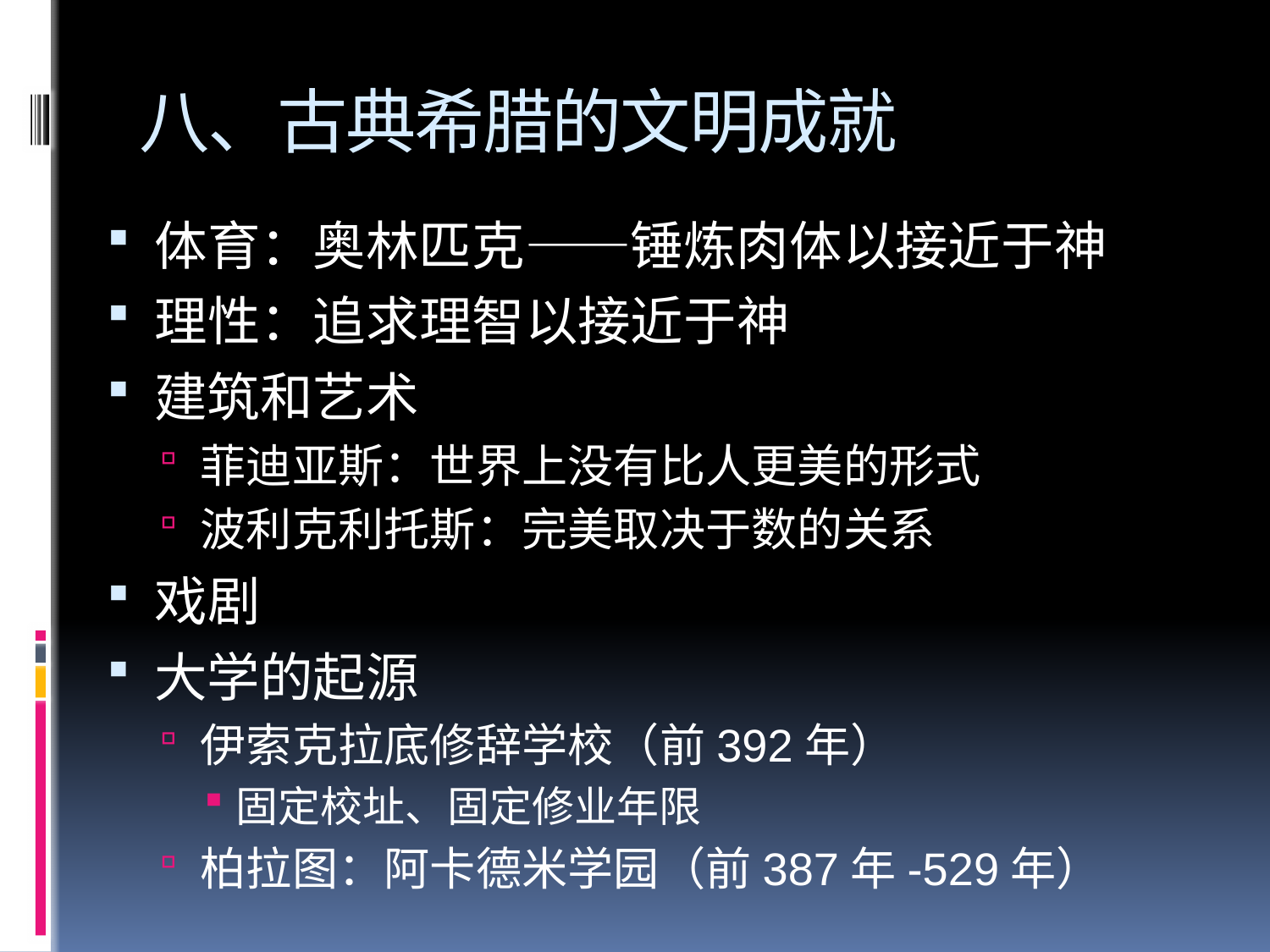

# 八、古典希腊的文明成就
体育：奥林匹克——锤炼肉体以接近于神
理性：追求理智以接近于神
建筑和艺术
菲迪亚斯：世界上没有比人更美的形式
波利克利托斯：完美取决于数的关系
戏剧
大学的起源
伊索克拉底修辞学校（前392年）
固定校址、固定修业年限
柏拉图：阿卡德米学园（前387年-529年）